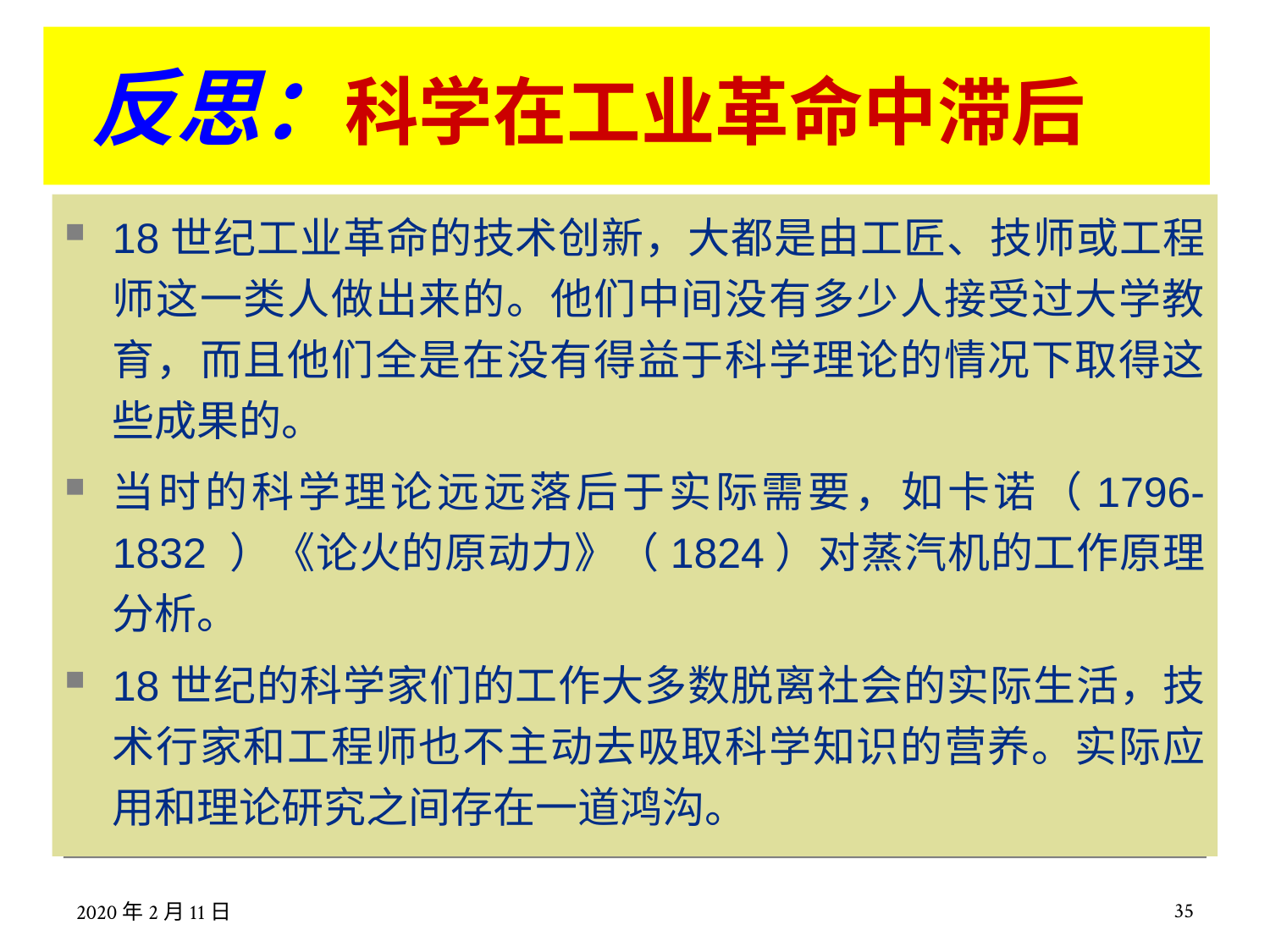

# 反思：科学在工业革命中滞后
18世纪工业革命的技术创新，大都是由工匠、技师或工程师这一类人做出来的。他们中间没有多少人接受过大学教育，而且他们全是在没有得益于科学理论的情况下取得这些成果的。
当时的科学理论远远落后于实际需要，如卡诺（1796-1832 ）《论火的原动力》（1824）对蒸汽机的工作原理分析。
18世纪的科学家们的工作大多数脱离社会的实际生活，技术行家和工程师也不主动去吸取科学知识的营养。实际应用和理论研究之间存在一道鸿沟。

2020年2月11日
35